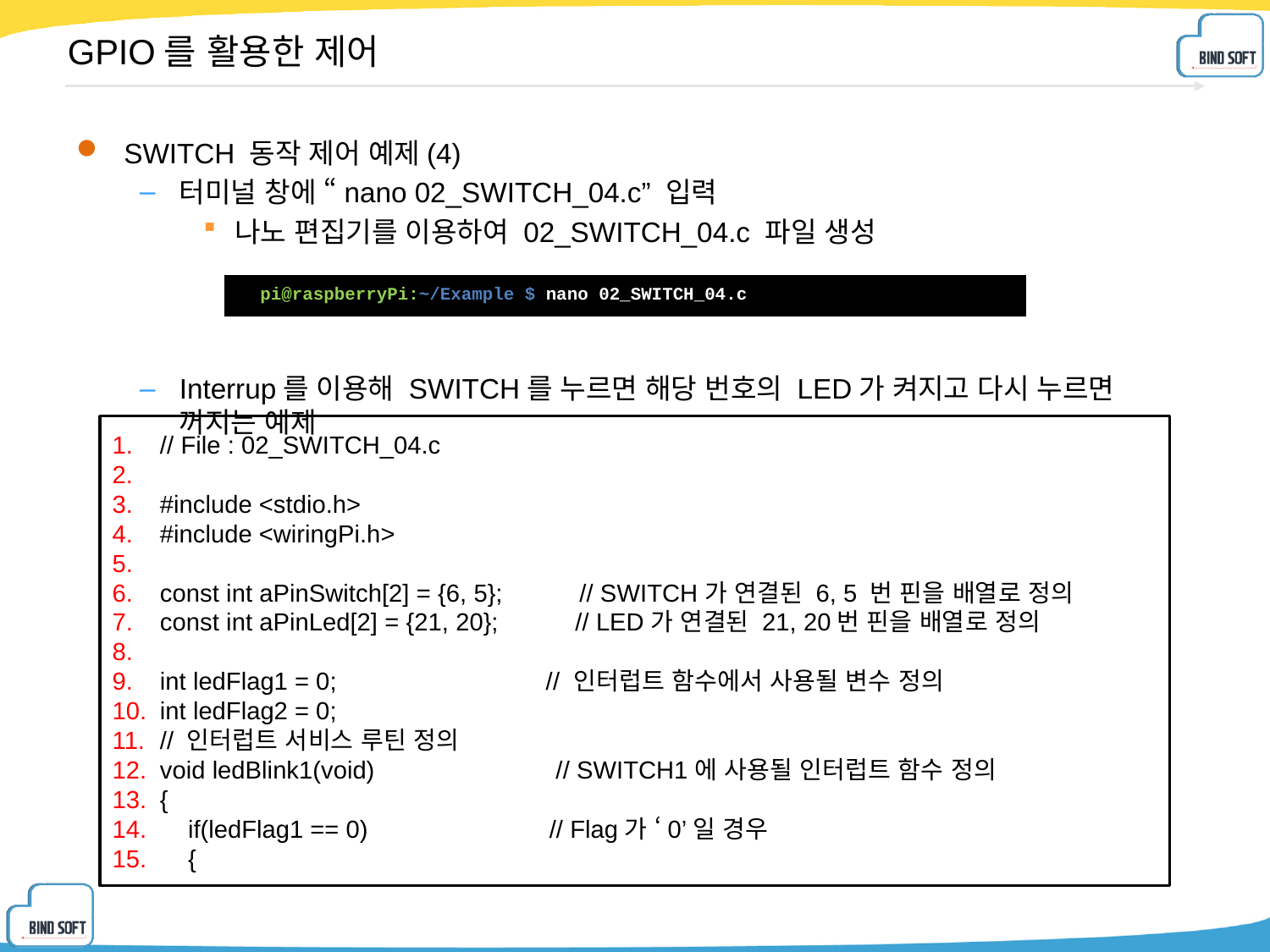

# GPIO를 활용한 제어
SWITCH 동작 제어 예제(4)
터미널 창에 “nano 02_SWITCH_04.c” 입력
나노 편집기를 이용하여 02_SWITCH_04.c 파일 생성

Interrup를 이용해 SWITCH를 누르면 해당 번호의 LED가 켜지고 다시 누르면 꺼지는 예제

| pi@raspberryPi:~/Example $ nano 02\_SWITCH\_04.c |
| --- |
// File : 02_SWITCH_04.c

#include <stdio.h>
#include <wiringPi.h>

const int aPinSwitch[2] = {6, 5};           // SWITCH가 연결된 6, 5 번 핀을 배열로 정의
const int aPinLed[2] = {21, 20};           // LED가 연결된 21, 20번 핀을 배열로 정의

int ledFlag1 = 0;                              // 인터럽트 함수에서 사용될 변수 정의
int ledFlag2 = 0;
// 인터럽트 서비스 루틴 정의
void ledBlink1(void)                          // SWITCH1에 사용될 인터럽트 함수 정의
{
    if(ledFlag1 == 0)                          // Flag가 ‘0’일 경우
    {